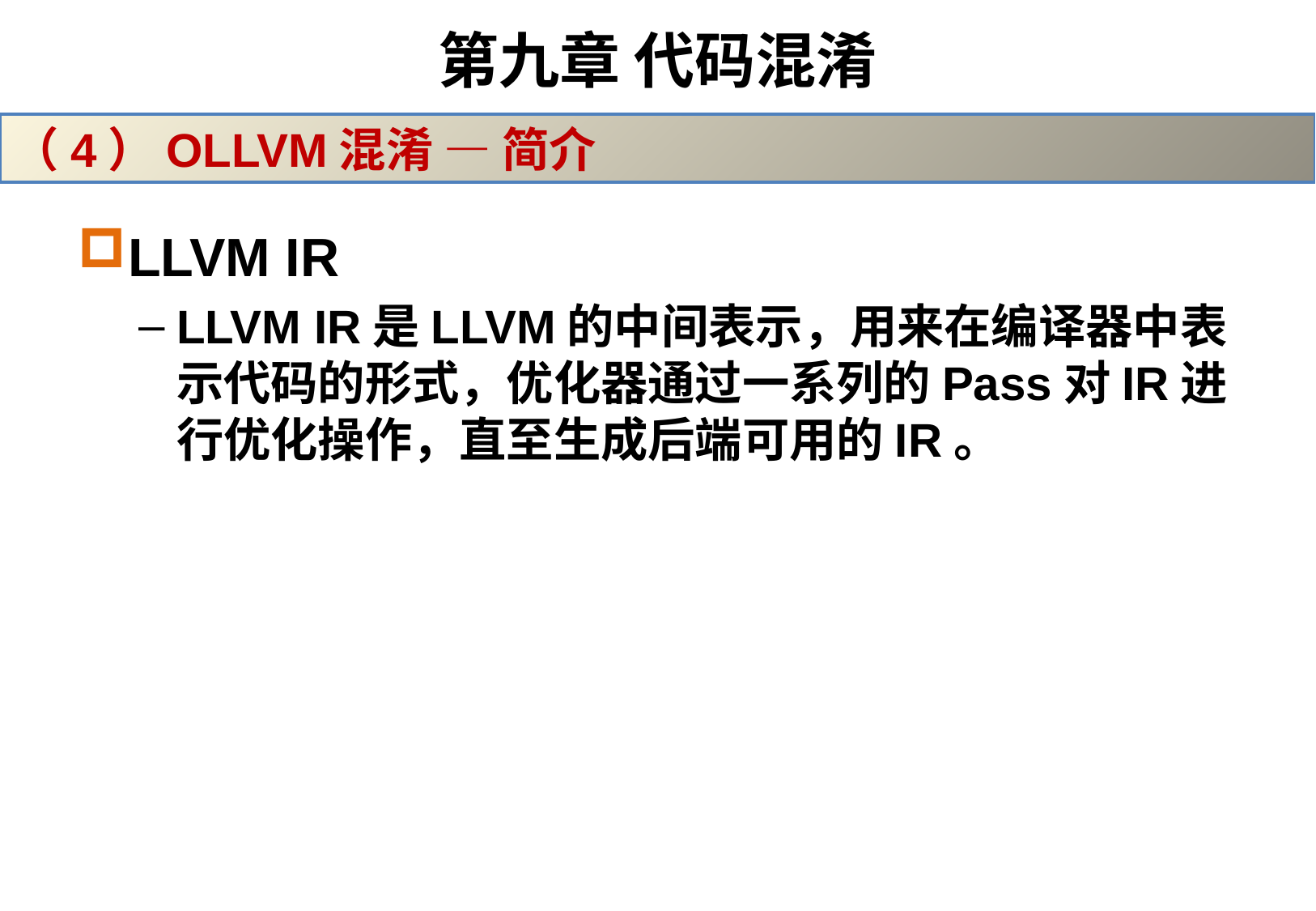

# 第九章 代码混淆
（4）OLLVM混淆 — 简介
LLVM IR
LLVM IR是LLVM的中间表示，用来在编译器中表示代码的形式，优化器通过一系列的Pass对IR进行优化操作，直至生成后端可用的IR。